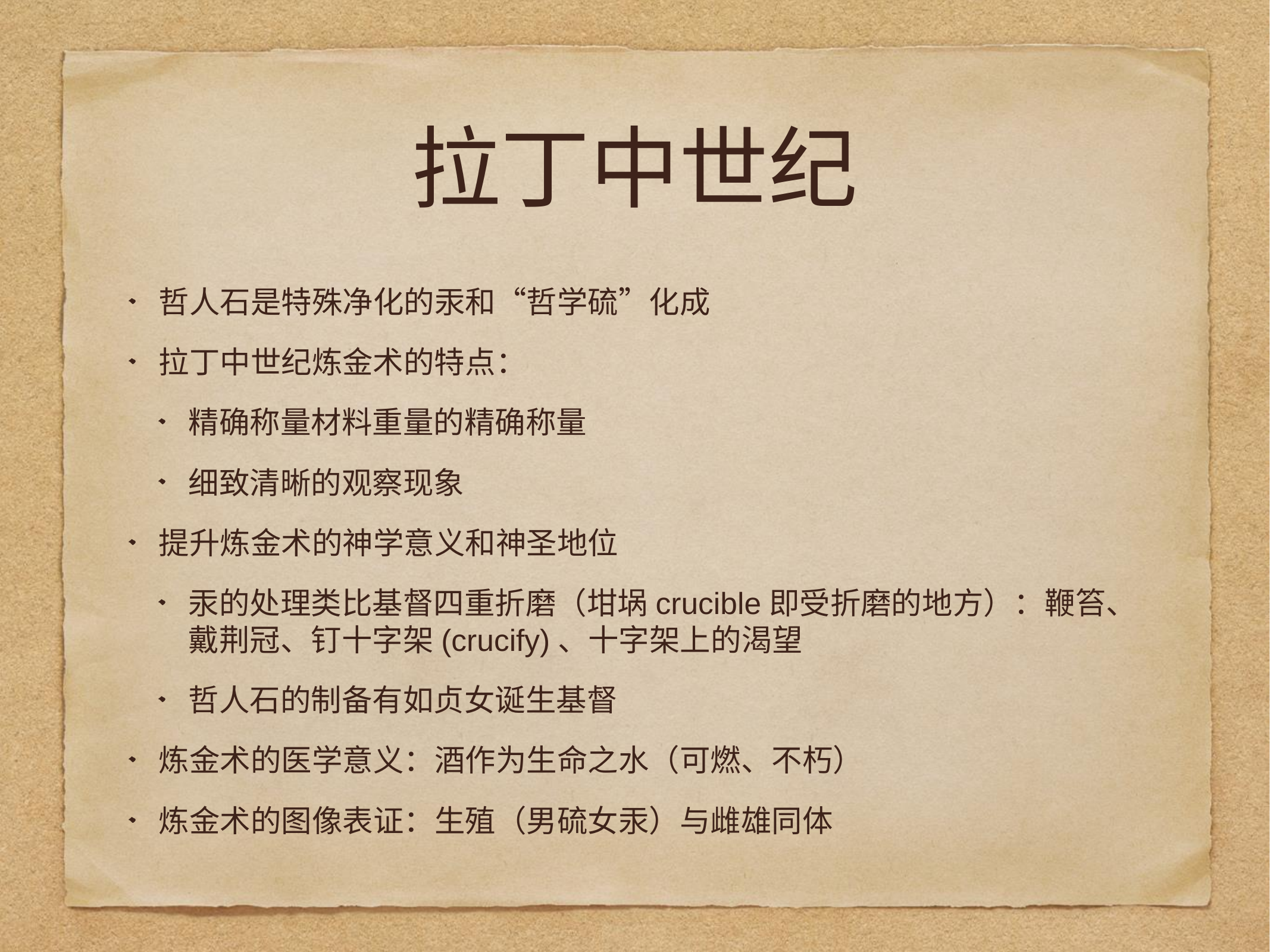

# 拉丁中世纪
哲人石是特殊净化的汞和“哲学硫”化成
拉丁中世纪炼金术的特点：
精确称量材料重量的精确称量
细致清晰的观察现象
提升炼金术的神学意义和神圣地位
汞的处理类比基督四重折磨（坩埚crucible即受折磨的地方）：鞭笞、戴荆冠、钉十字架(crucify)、十字架上的渴望
哲人石的制备有如贞女诞生基督
炼金术的医学意义：酒作为生命之水（可燃、不朽）
炼金术的图像表证：生殖（男硫女汞）与雌雄同体